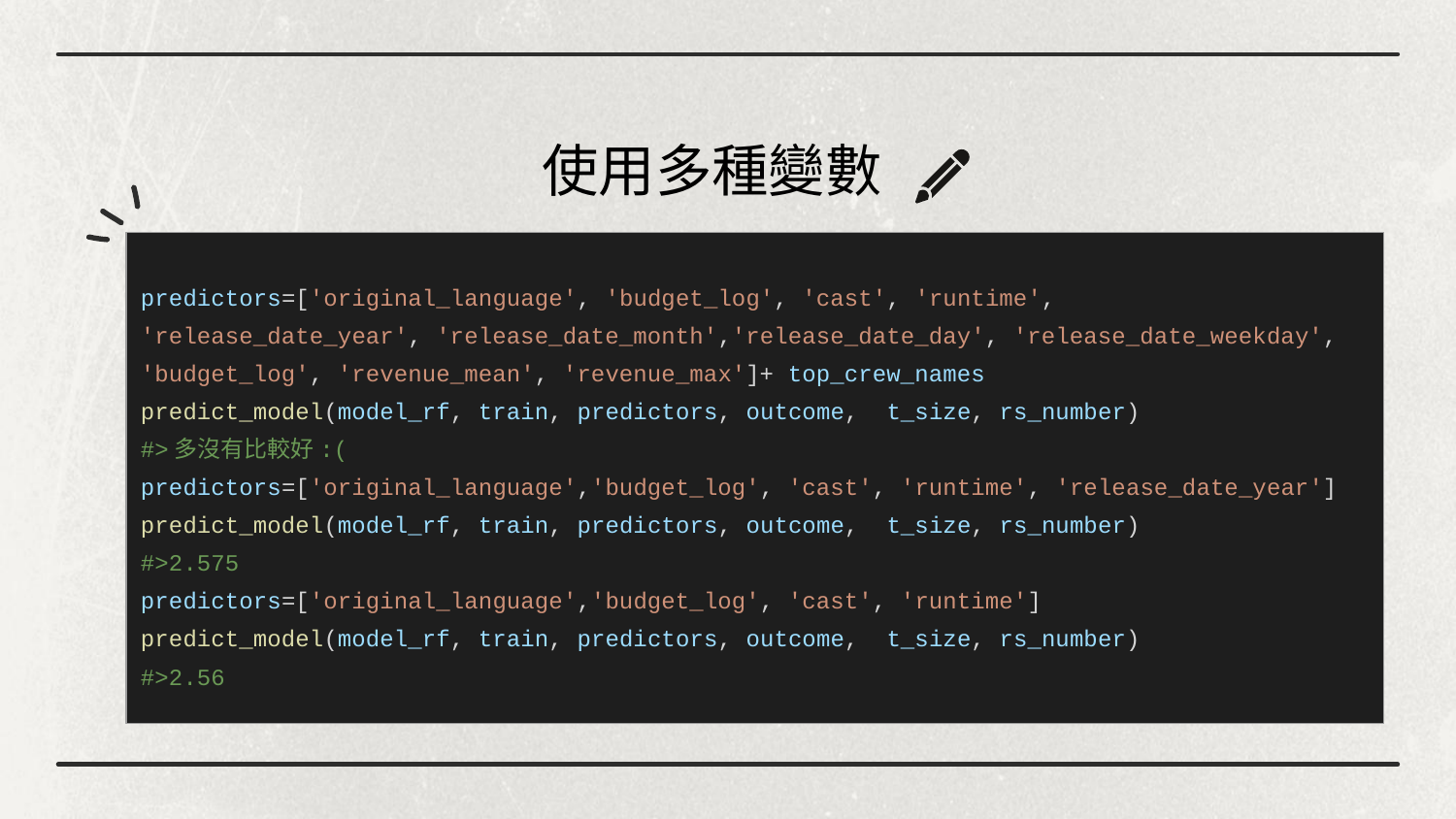

# 使用多種變數

predictors=['original_language', 'budget_log', 'cast', 'runtime',
'release_date_year', 'release_date_month','release_date_day', 'release_date_weekday', 'budget_log', 'revenue_mean', 'revenue_max']+ top_crew_names
predict_model(model_rf, train, predictors, outcome,  t_size, rs_number)
#>多沒有比較好:(
predictors=['original_language','budget_log', 'cast', 'runtime', 'release_date_year']
predict_model(model_rf, train, predictors, outcome,  t_size, rs_number)
#>2.575
predictors=['original_language','budget_log', 'cast', 'runtime']
predict_model(model_rf, train, predictors, outcome,  t_size, rs_number)
#>2.56